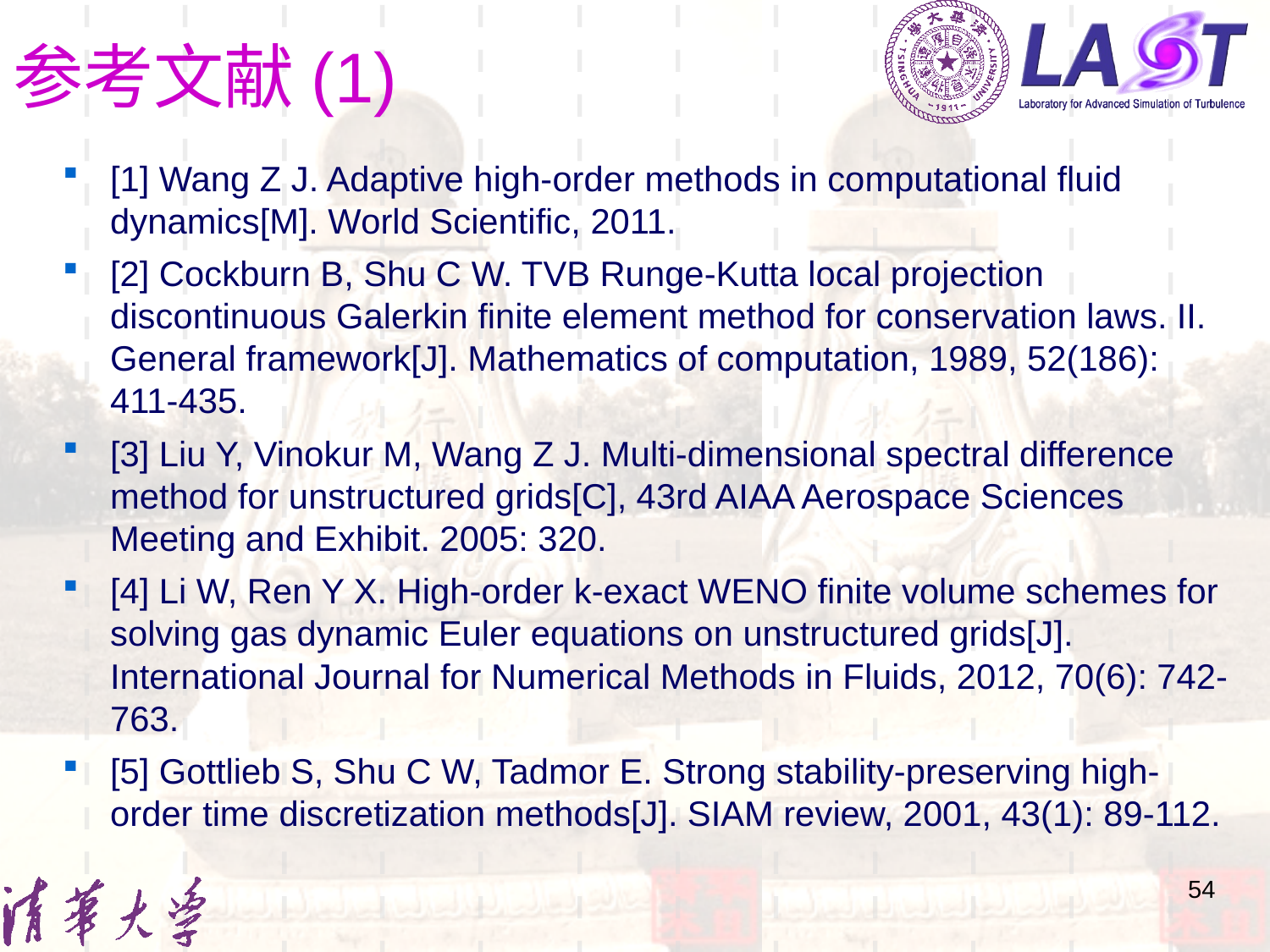

# 参考文献(1)
[1] Wang Z J. Adaptive high-order methods in computational fluid dynamics[M]. World Scientific, 2011.
[2] Cockburn B, Shu C W. TVB Runge-Kutta local projection discontinuous Galerkin finite element method for conservation laws. II. General framework[J]. Mathematics of computation, 1989, 52(186): 411-435.
[3] Liu Y, Vinokur M, Wang Z J. Multi-dimensional spectral difference method for unstructured grids[C], 43rd AIAA Aerospace Sciences Meeting and Exhibit. 2005: 320.
[4] Li W, Ren Y X. High‐order k‐exact WENO finite volume schemes for solving gas dynamic Euler equations on unstructured grids[J]. International Journal for Numerical Methods in Fluids, 2012, 70(6): 742-763.
[5] Gottlieb S, Shu C W, Tadmor E. Strong stability-preserving high-order time discretization methods[J]. SIAM review, 2001, 43(1): 89-112.
54